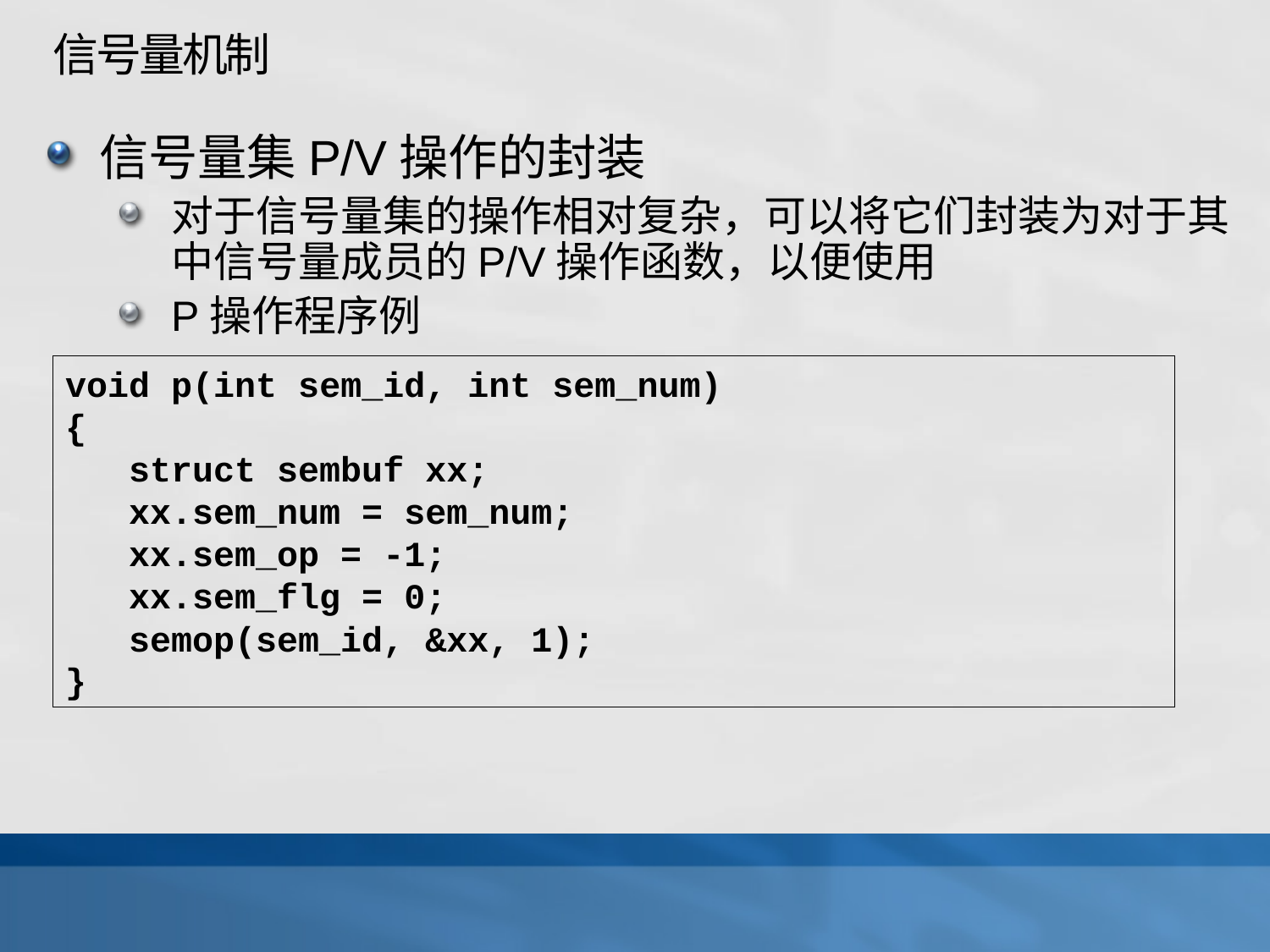

# 信号量机制

信号量集P/V操作的封装
对于信号量集的操作相对复杂，可以将它们封装为对于其中信号量成员的P/V操作函数，以便使用
P操作程序例

void p(int sem_id, int sem_num)
{
   struct sembuf xx;
   xx.sem_num = sem_num;
   xx.sem_op = -1;
   xx.sem_flg = 0;
   semop(sem_id, &xx, 1);
}